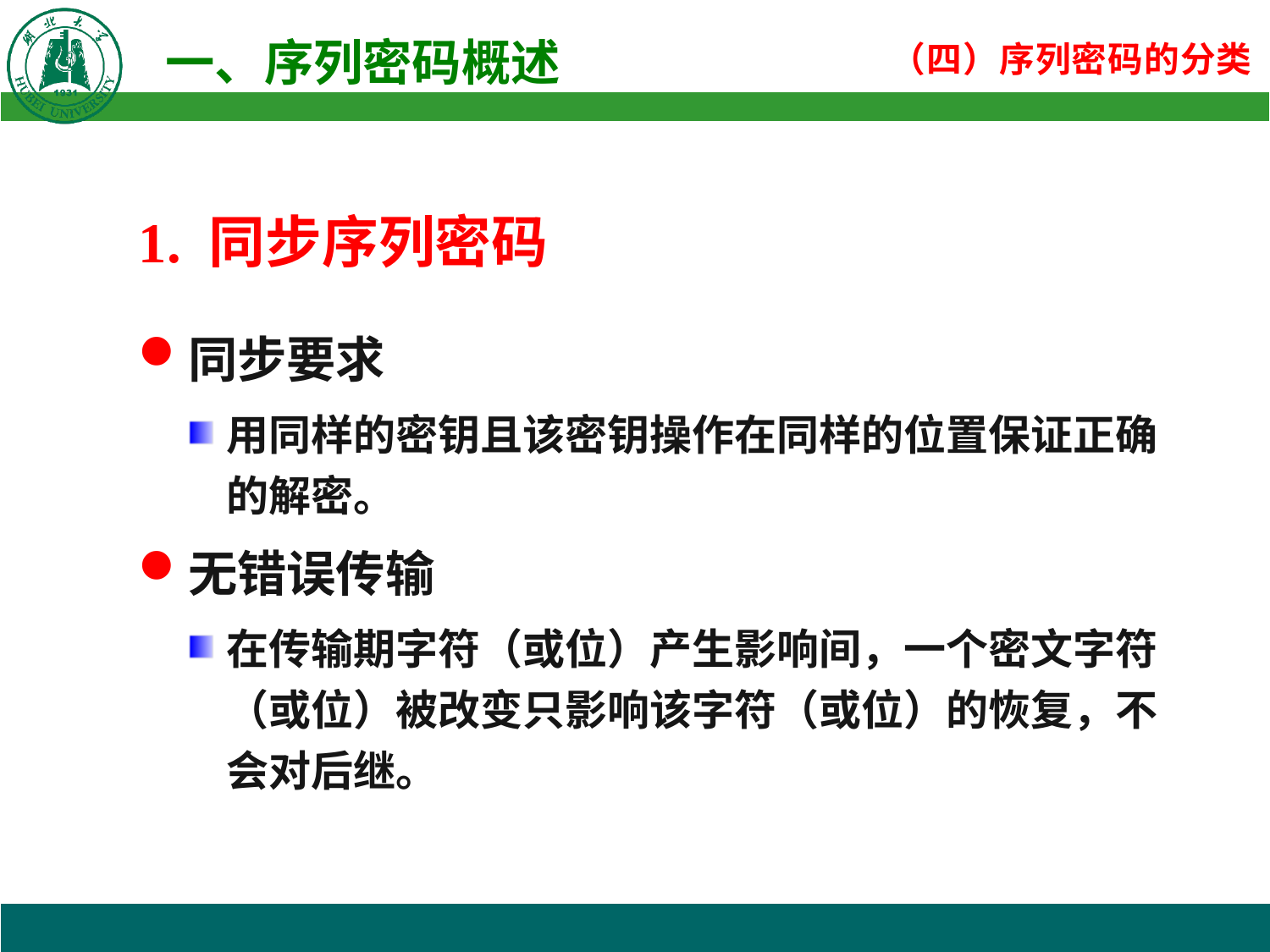

1. 同步序列密码
同步要求
用同样的密钥且该密钥操作在同样的位置保证正确的解密。
无错误传输
在传输期字符（或位）产生影响间，一个密文字符（或位）被改变只影响该字符（或位）的恢复，不会对后继。